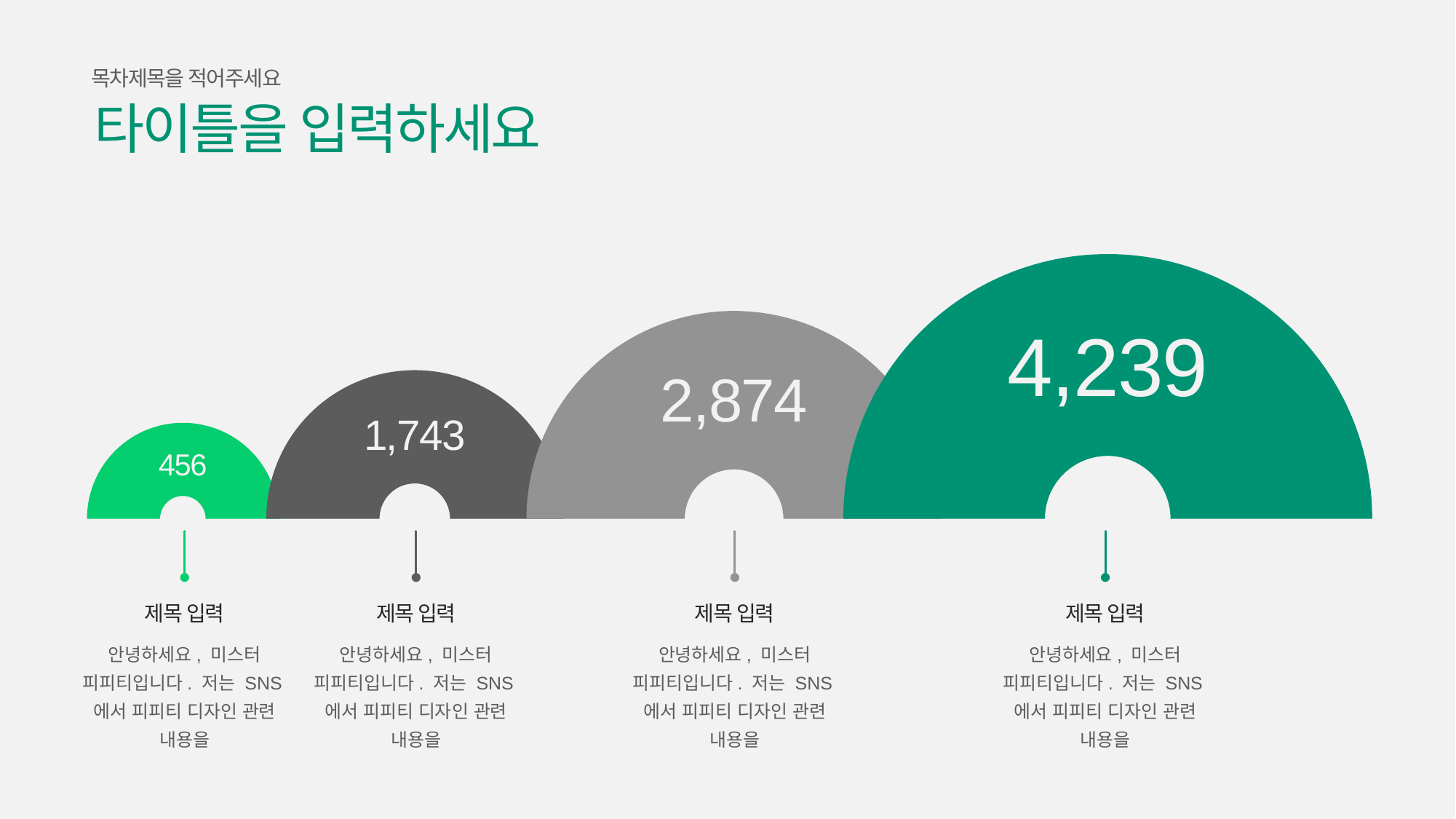

목차제목을 적어주세요
타이틀을 입력하세요

4,239
2,874

1,743

456
제목 입력
제목 입력
제목 입력
제목 입력
안녕하세요, 미스터 피피티입니다. 저는 SNS에서 피피티 디자인 관련 내용을
안녕하세요, 미스터 피피티입니다. 저는 SNS에서 피피티 디자인 관련 내용을
안녕하세요, 미스터 피피티입니다. 저는 SNS에서 피피티 디자인 관련 내용을
안녕하세요, 미스터 피피티입니다. 저는 SNS에서 피피티 디자인 관련 내용을